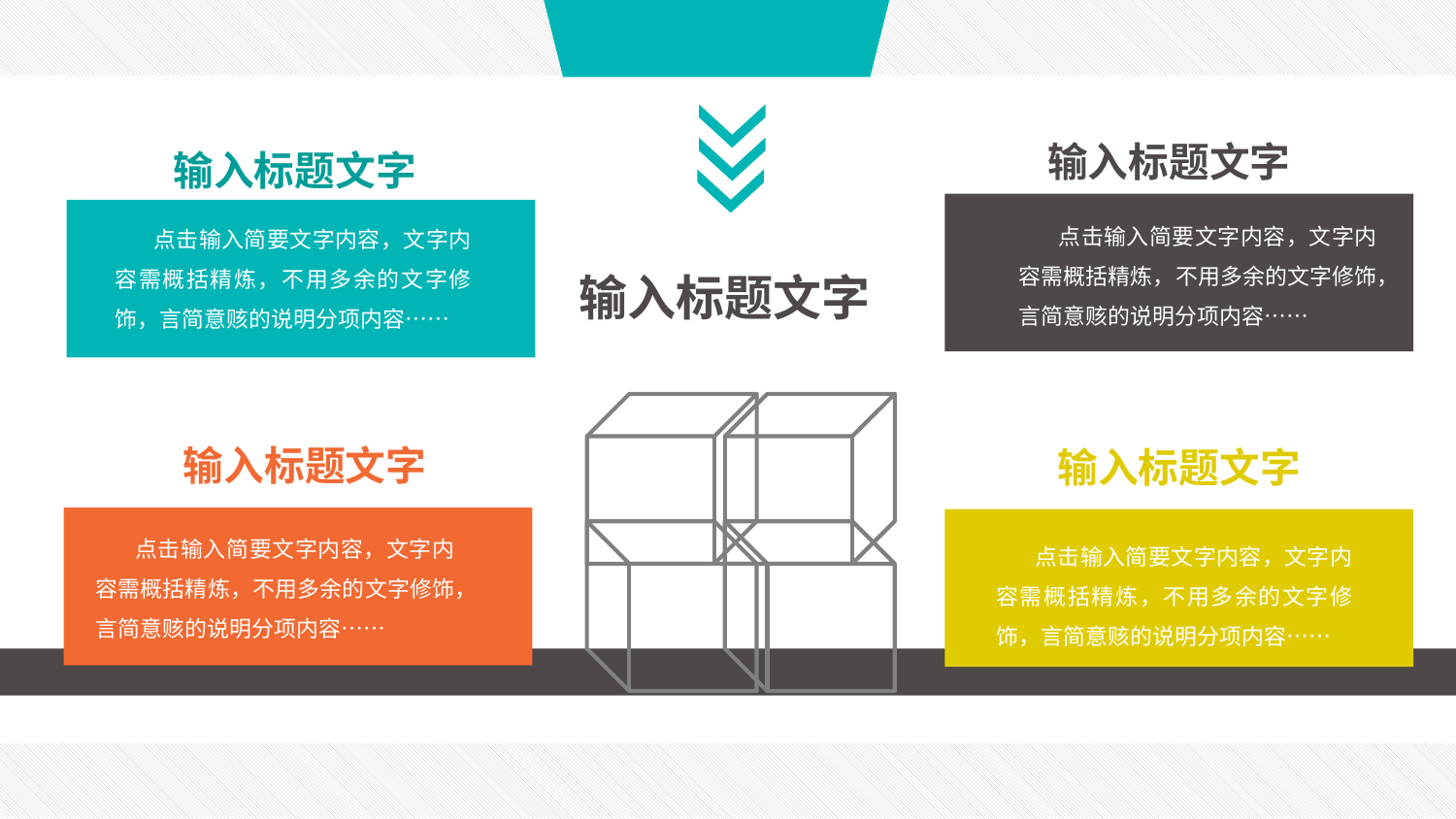

输入标题文字
输入标题文字

      点击输入简要文字内容，文字内容需概括精炼，不用多余的文字修饰，言简意赅的说明分项内容……

      点击输入简要文字内容，文字内容需概括精炼，不用多余的文字修饰，言简意赅的说明分项内容……
输入标题文字

输入标题文字
输入标题文字

      点击输入简要文字内容，文字内容需概括精炼，不用多余的文字修饰，言简意赅的说明分项内容……

      点击输入简要文字内容，文字内容需概括精炼，不用多余的文字修饰，言简意赅的说明分项内容……